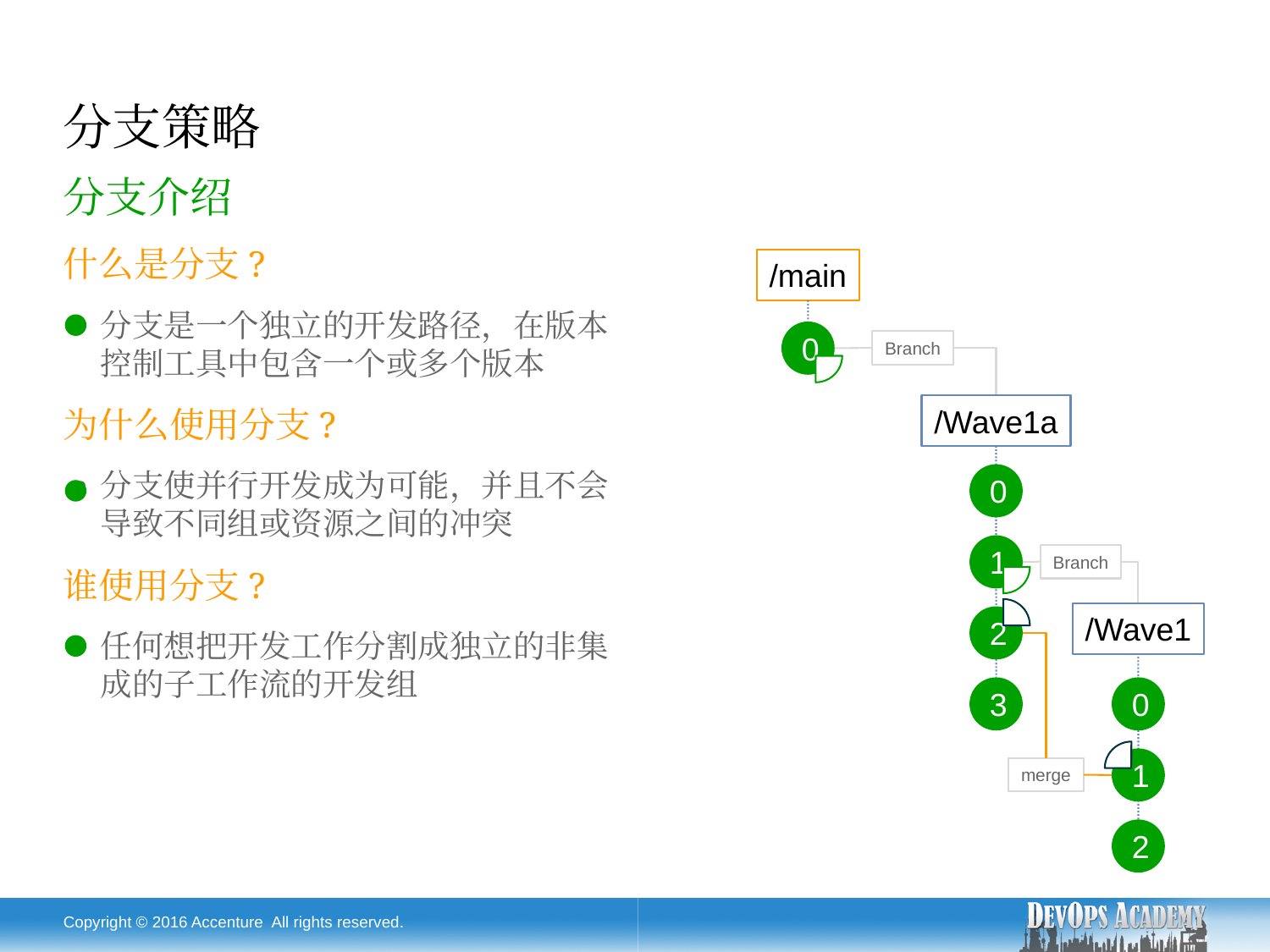

# 分支策略
分支介绍
什么是分支?
分支是一个独立的开发路径，在版本控制工具中包含一个或多个版本
为什么使用分支?
分支使并行开发成为可能，并且不会导致不同组或资源之间的冲突
谁使用分支?
任何想把开发工作分割成独立的非集成的子工作流的开发组

/main
0

Branch
/Wave1a
0
1

Branch

/Wave1
2
3
0

1
merge
2

Copyright © 2016 Accenture  All rights reserved.